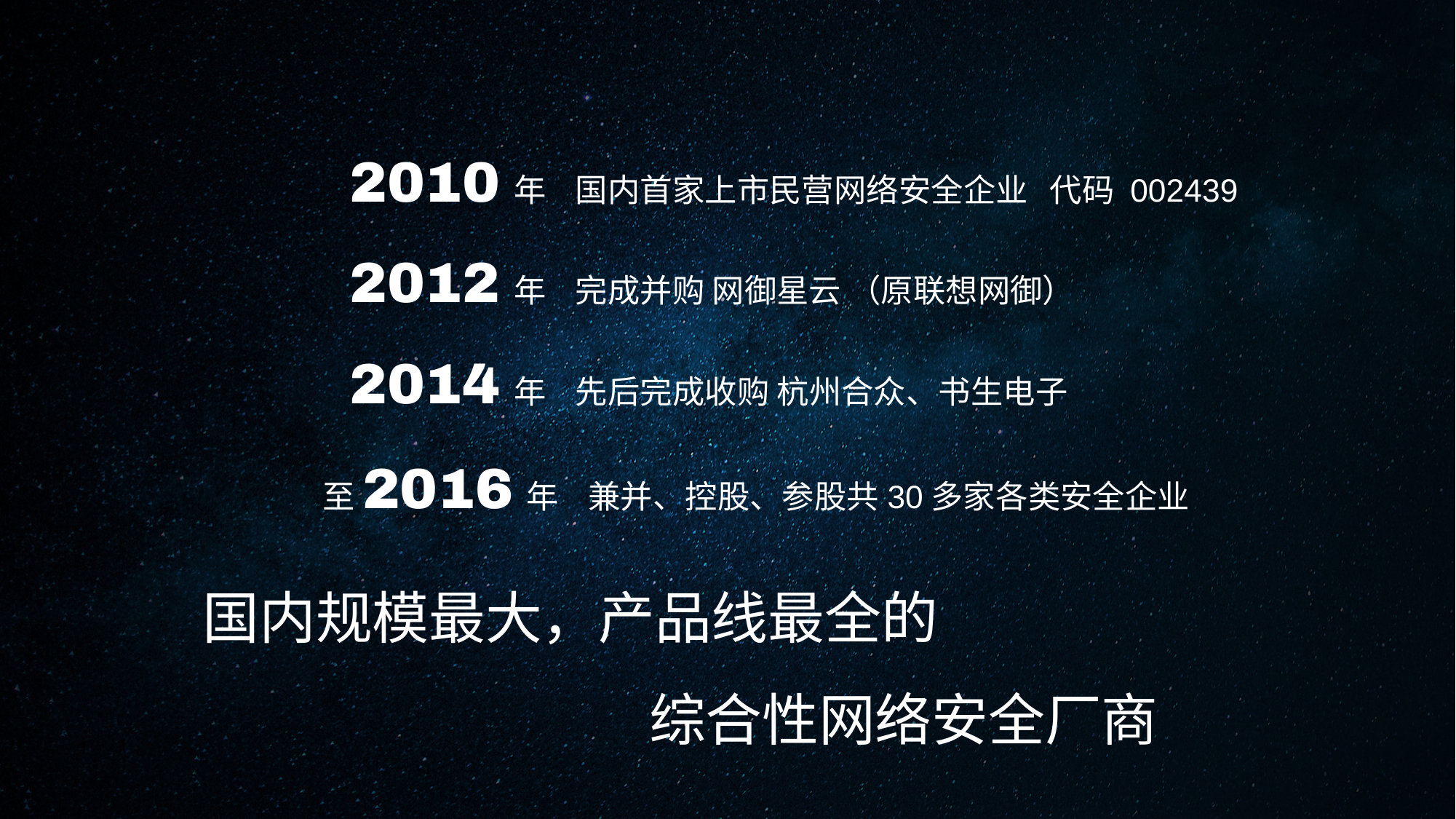

2010年    国内首家上市民营网络安全企业   代码 002439
 2012年    完成并购 网御星云 （原联想网御）
 2014年    先后完成收购 杭州合众、书生电子
至2016年    兼并、控股、参股共30多家各类安全企业
国内规模最大，产品线最全的
                                  综合性网络安全厂商